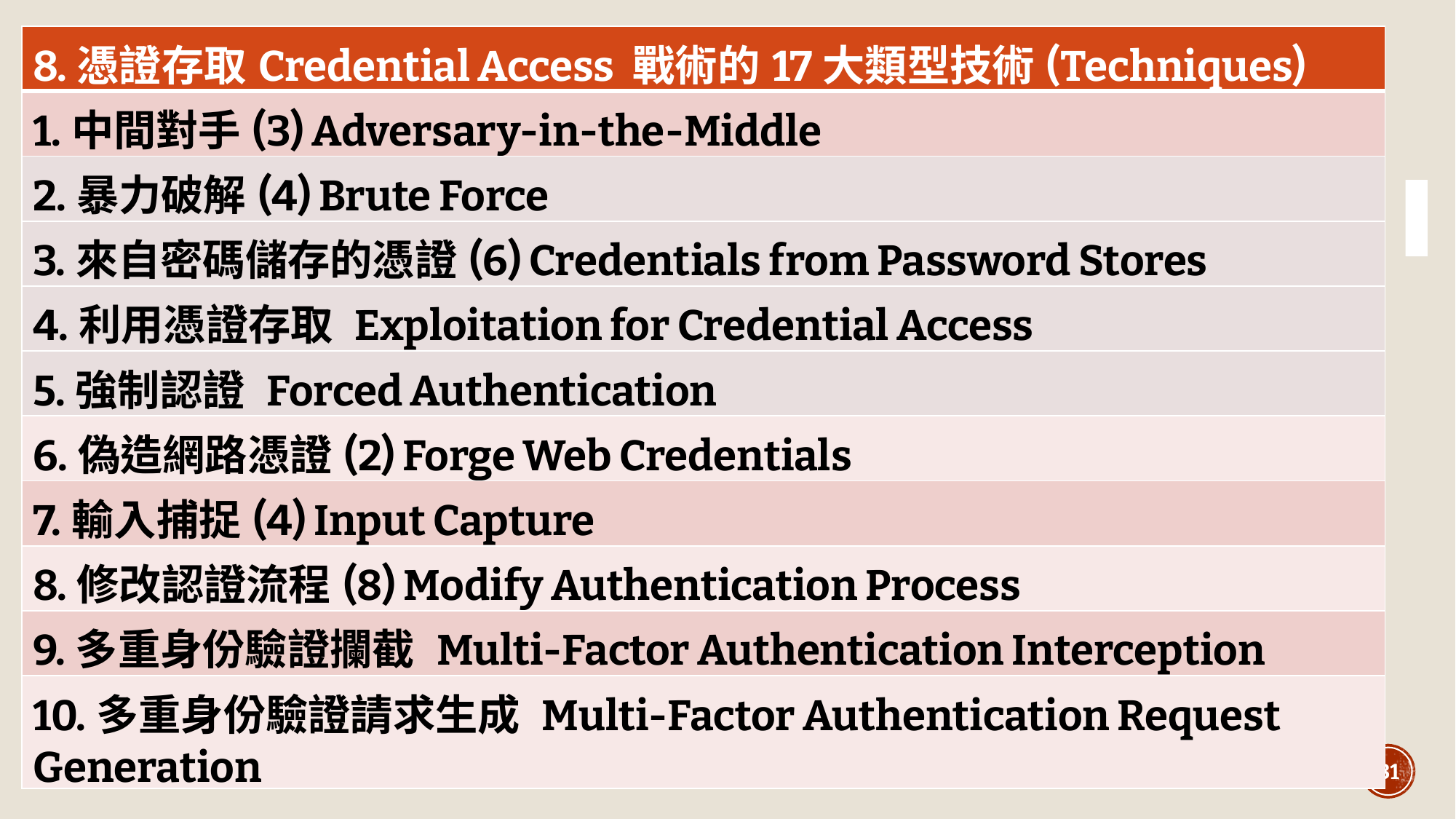

| 8.憑證存取Credential Access 戰術的17大類型技術(Techniques) |
| --- |
| 1.中間對手(3) Adversary-in-the-Middle |
| 2.暴力破解(4) Brute Force |
| 3.來自密碼儲存的憑證(6) Credentials from Password Stores |
| 4.利用憑證存取 Exploitation for Credential Access |
| 5.強制認證 Forced Authentication |
| 6.偽造網路憑證(2) Forge Web Credentials |
| 7.輸入捕捉(4) Input Capture |
| 8.修改認證流程(8) Modify Authentication Process |
| 9.多重身份驗證攔截 Multi-Factor Authentication Interception |
| 10.多重身份驗證請求生成 Multi-Factor Authentication Request Generation |

81